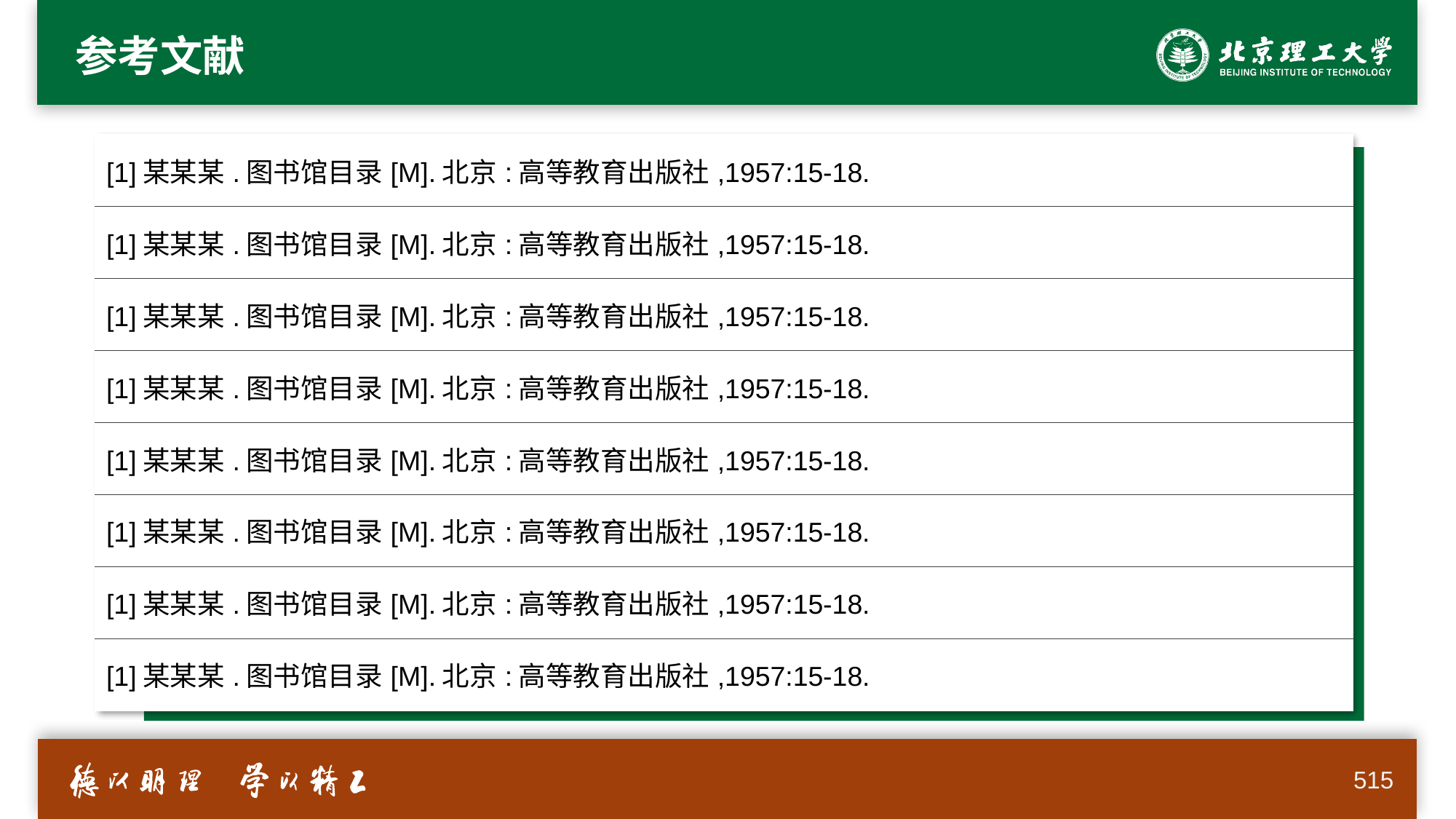

# 参考文献

| [1]某某某.图书馆目录[M].北京:高等教育出版社,1957:15-18. |
| --- |
| [1]某某某.图书馆目录[M].北京:高等教育出版社,1957:15-18. |
| [1]某某某.图书馆目录[M].北京:高等教育出版社,1957:15-18. |
| [1]某某某.图书馆目录[M].北京:高等教育出版社,1957:15-18. |
| [1]某某某.图书馆目录[M].北京:高等教育出版社,1957:15-18. |
| [1]某某某.图书馆目录[M].北京:高等教育出版社,1957:15-18. |
| [1]某某某.图书馆目录[M].北京:高等教育出版社,1957:15-18. |
| [1]某某某.图书馆目录[M].北京:高等教育出版社,1957:15-18. |